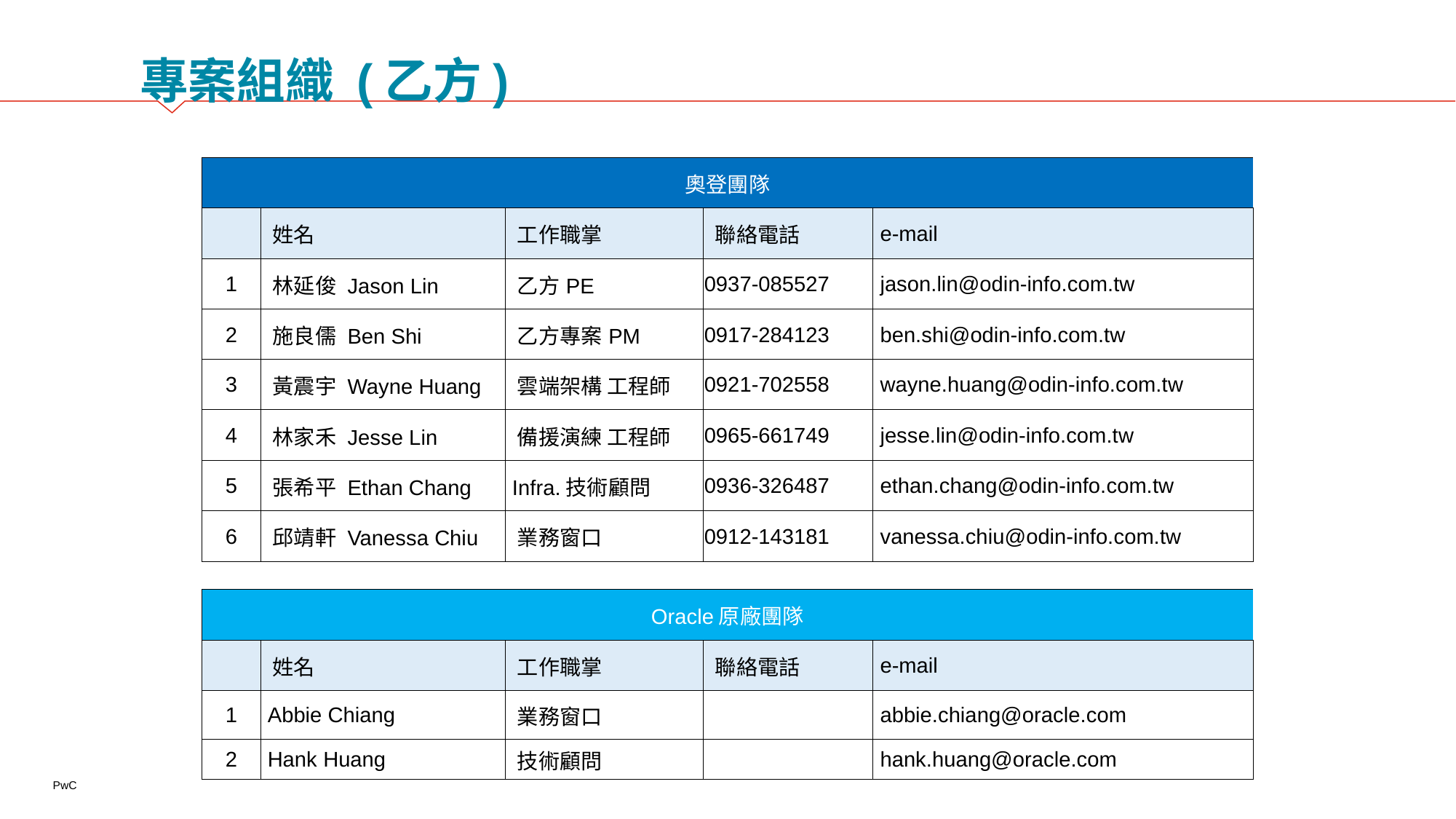

專案組織 (乙方)
| 奧登團隊 |  |  |  |  |
| --- | --- | --- | --- | --- |
|  | 姓名 | 工作職掌 | 聯絡電話 | e-mail |
| 1 | 林延俊 Jason Lin | 乙方PE | 0937-085527 | jason.lin@odin-info.com.tw |
| 2 | 施良儒 Ben Shi | 乙方專案PM | 0917-284123 | ben.shi@odin-info.com.tw |
| 3 | 黃震宇 Wayne Huang | 雲端架構 工程師 | 0921-702558 | wayne.huang@odin-info.com.tw |
| 4 | 林家禾 Jesse Lin | 備援演練 工程師 | 0965-661749 | jesse.lin@odin-info.com.tw |
| 5 | 張希平 Ethan Chang | Infra.技術顧問 | 0936-326487 | ethan.chang@odin-info.com.tw |
| 6 | 邱靖軒 Vanessa Chiu | 業務窗口 | 0912-143181 | vanessa.chiu@odin-info.com.tw |
| Oracle原廠團隊 |  |  |  |  |
| --- | --- | --- | --- | --- |
|  | 姓名 | 工作職掌 | 聯絡電話 | e-mail |
| 1 | Abbie Chiang | 業務窗口 |  | abbie.chiang@oracle.com |
| 2 | Hank Huang | 技術顧問 |  | hank.huang@oracle.com |